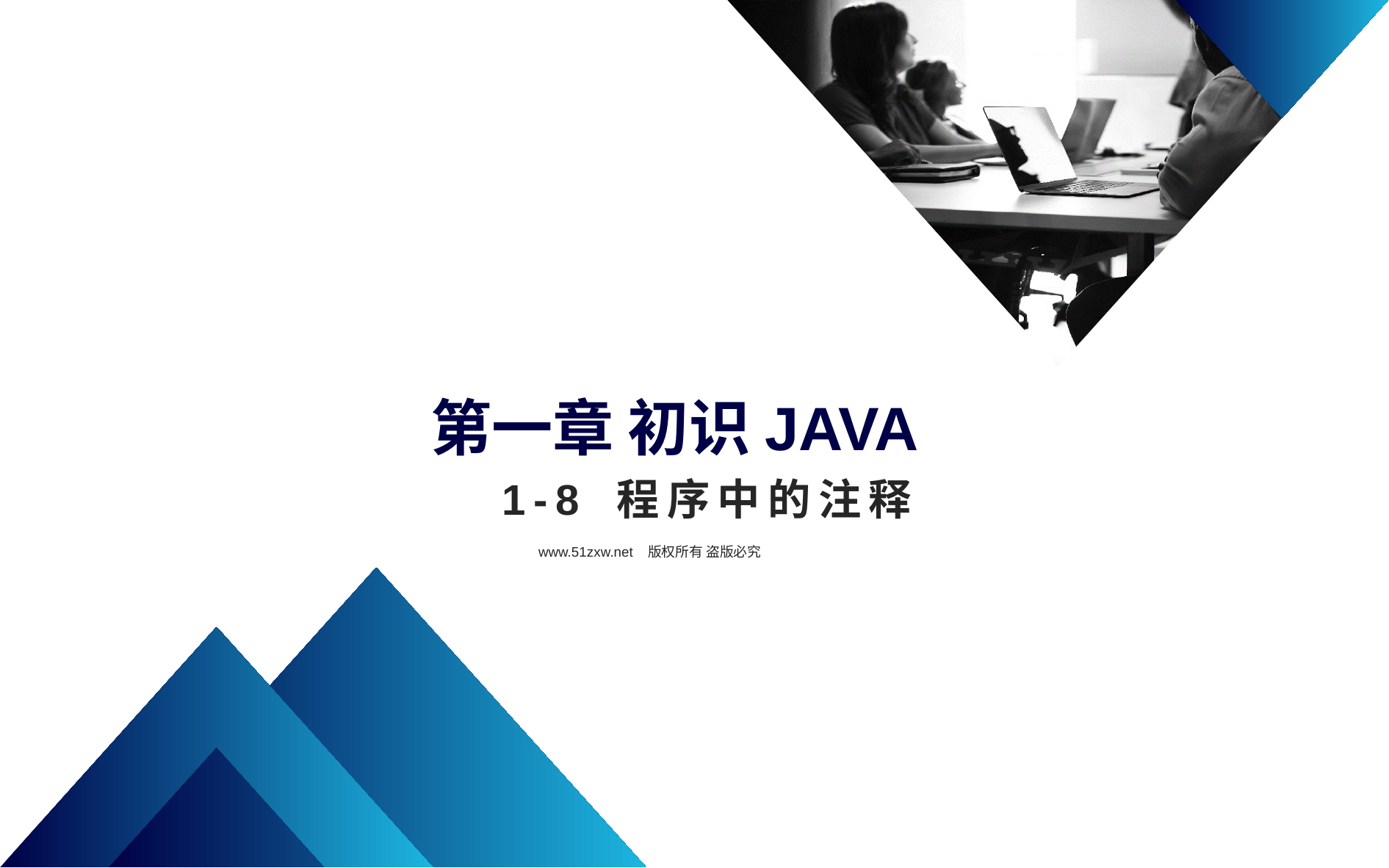

第一章 初识JAVA
1-8 程序中的注释
www.51zxw.net   版权所有 盗版必究